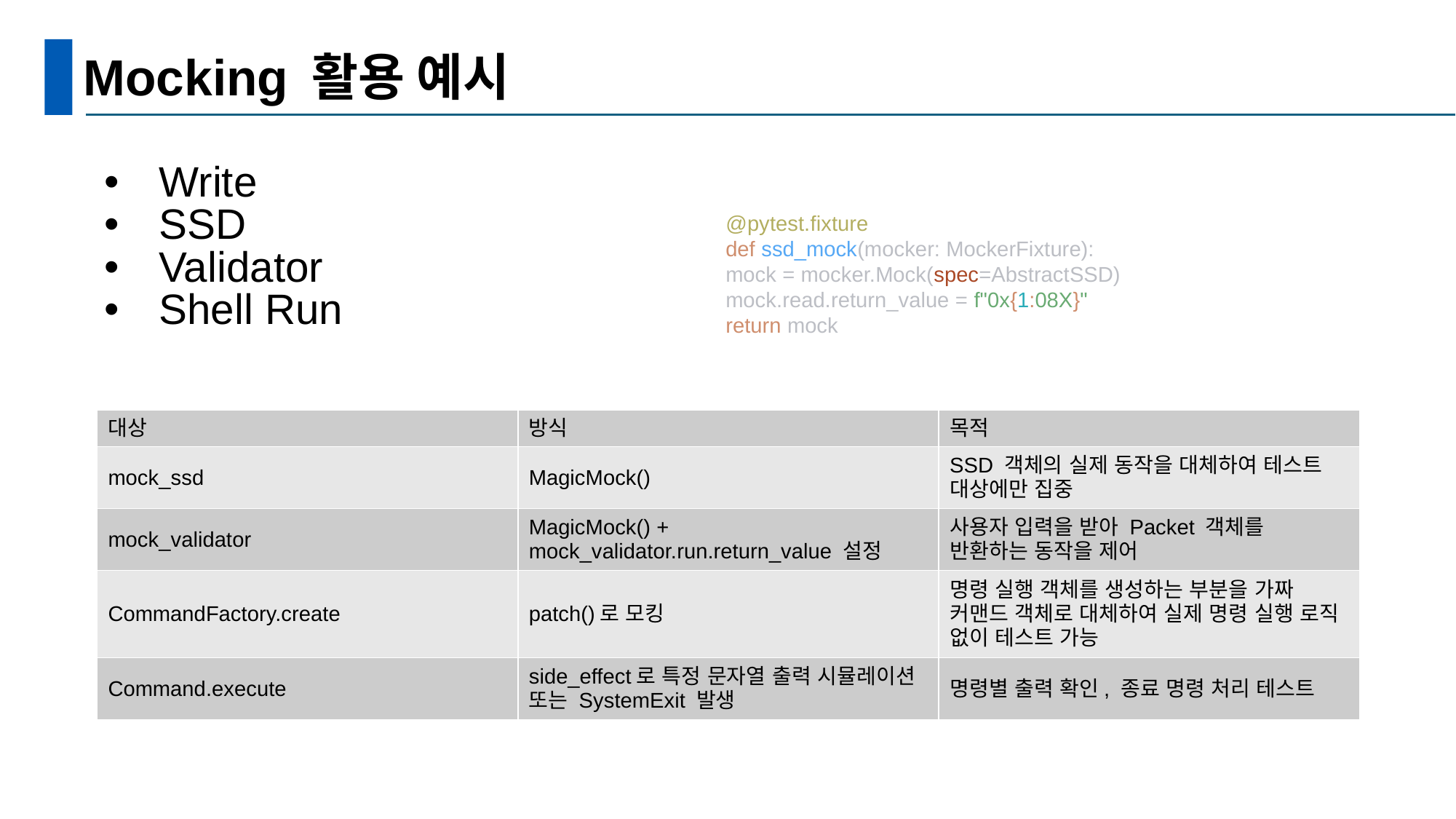

# Mocking 활용 예시
Write
SSD
Validator
Shell Run​
@pytest.fixture
def ssd_mock(mocker: MockerFixture):
mock = mocker.Mock(spec=AbstractSSD)
mock.read.return_value = f"0x{1:08X}"
return mock
| 대상 | 방식 | 목적 |
| --- | --- | --- |
| mock\_ssd | MagicMock() | SSD 객체의 실제 동작을 대체하여 테스트 대상에만 집중 |
| mock\_validator | MagicMock() + mock\_validator.run.return\_value 설정 | 사용자 입력을 받아 Packet 객체를 반환하는 동작을 제어 |
| CommandFactory.create | patch()로 모킹 | 명령 실행 객체를 생성하는 부분을 가짜 커맨드 객체로 대체하여 실제 명령 실행 로직 없이 테스트 가능 |
| Command.execute | side\_effect로 특정 문자열 출력 시뮬레이션 또는 SystemExit 발생 | 명령별 출력 확인, 종료 명령 처리 테스트 |